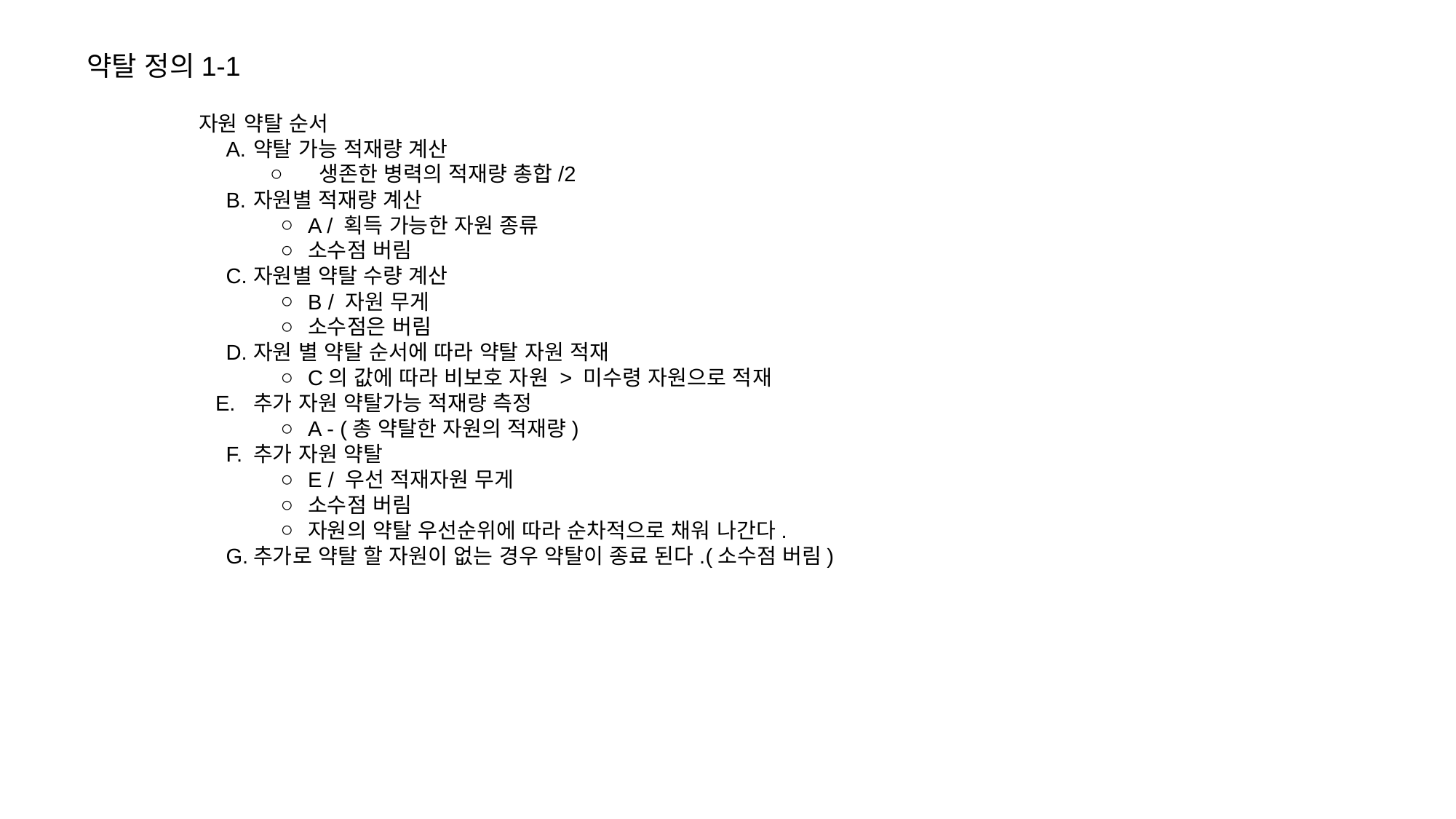

약탈 정의1-1
자원 약탈 순서
약탈 가능 적재량 계산
 생존한 병력의 적재량 총합/2
자원별 적재량 계산
A / 획득 가능한 자원 종류
소수점 버림
자원별 약탈 수량 계산
B / 자원 무게
소수점은 버림
자원 별 약탈 순서에 따라 약탈 자원 적재
C의 값에 따라 비보호 자원 > 미수령 자원으로 적재
추가 자원 약탈가능 적재량 측정
A - (총 약탈한 자원의 적재량)
추가 자원 약탈
E / 우선 적재자원 무게
소수점 버림
자원의 약탈 우선순위에 따라 순차적으로 채워 나간다.
추가로 약탈 할 자원이 없는 경우 약탈이 종료 된다.(소수점 버림)